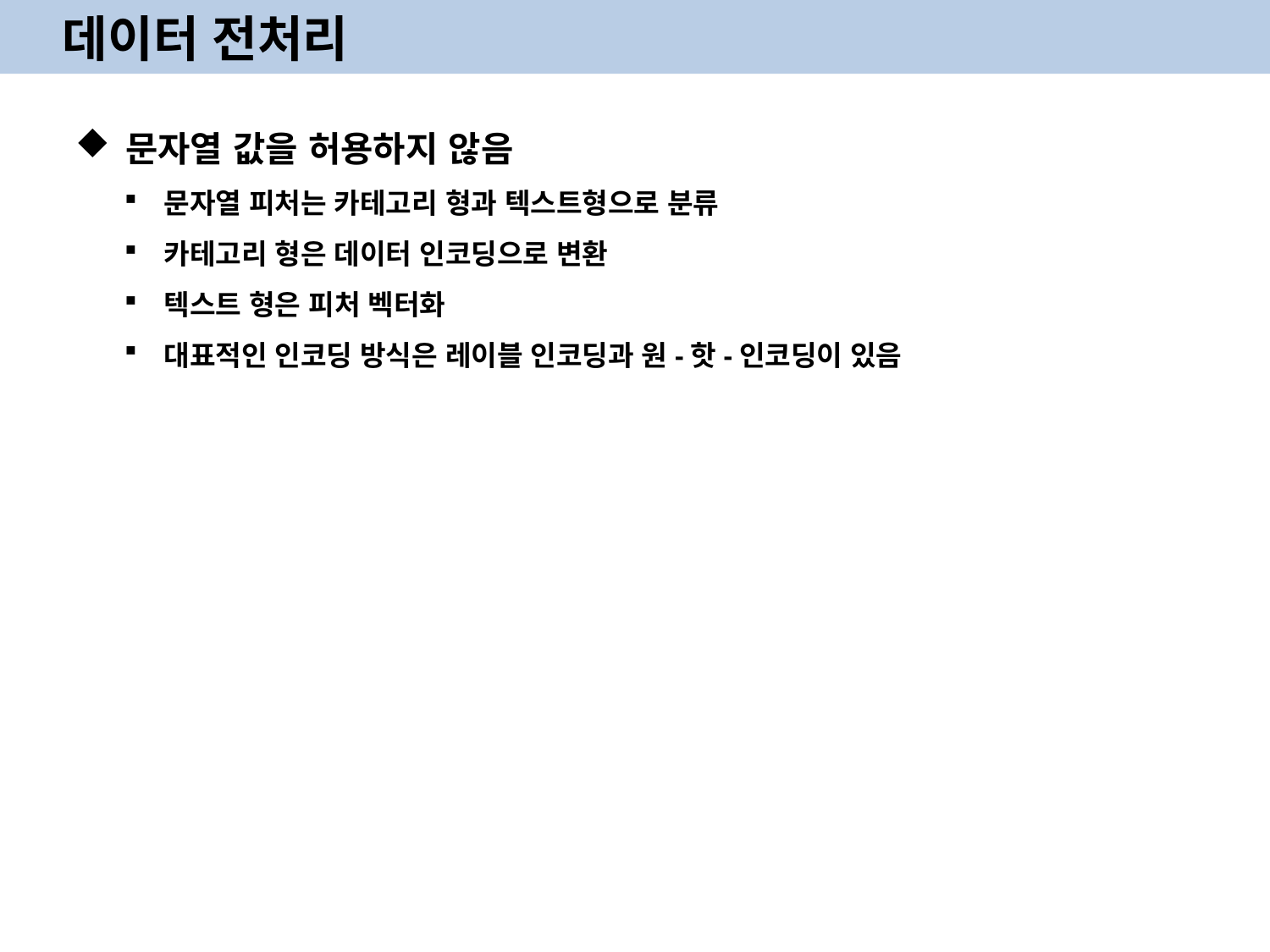

데이터 전처리
문자열 값을 허용하지 않음
문자열 피처는 카테고리 형과 텍스트형으로 분류
카테고리 형은 데이터 인코딩으로 변환
텍스트 형은 피처 벡터화
대표적인 인코딩 방식은 레이블 인코딩과 원-핫-인코딩이 있음